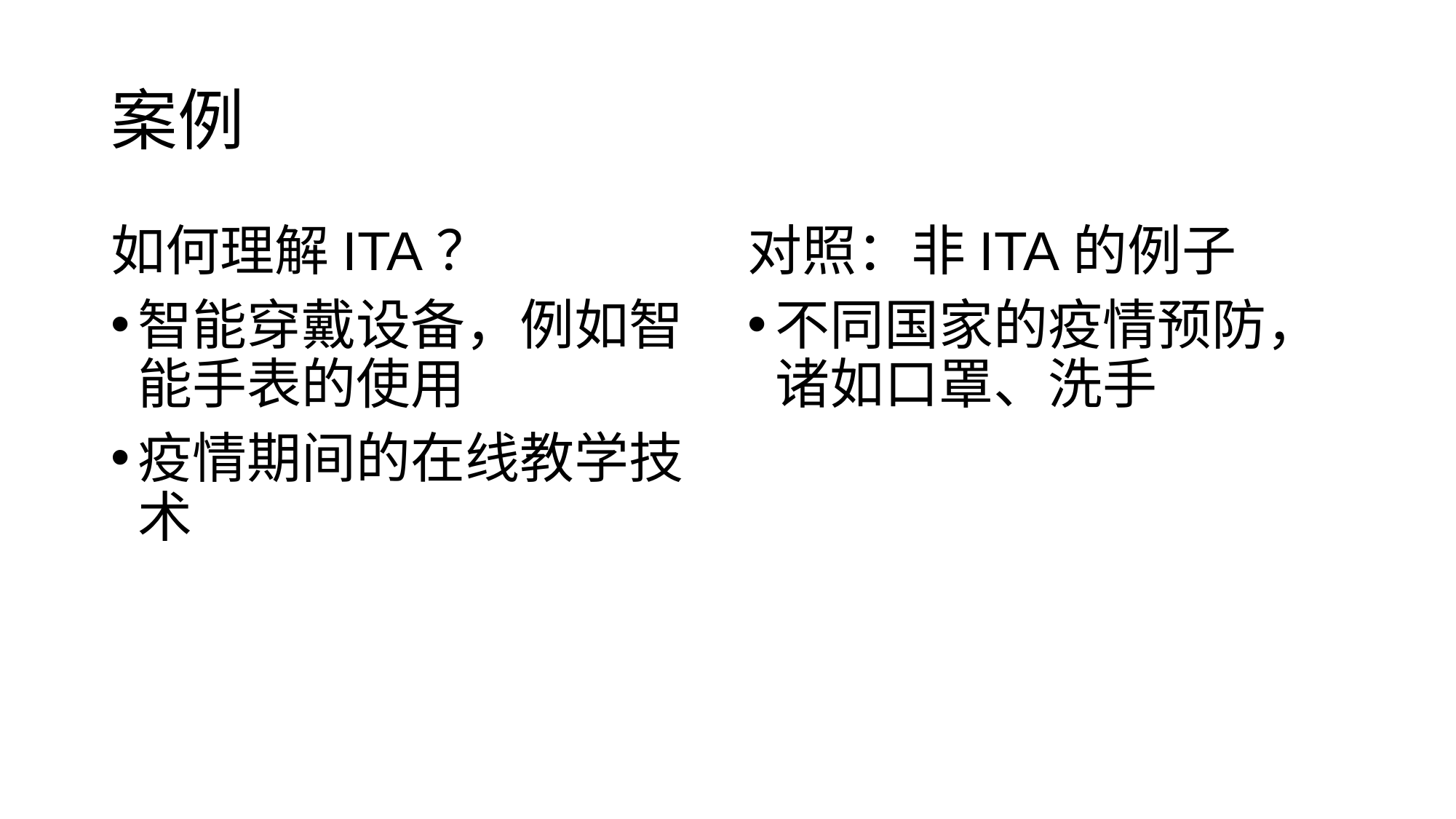

# 案例
如何理解ITA？
智能穿戴设备，例如智能手表的使用
疫情期间的在线教学技术
对照：非ITA的例子
不同国家的疫情预防，诸如口罩、洗手